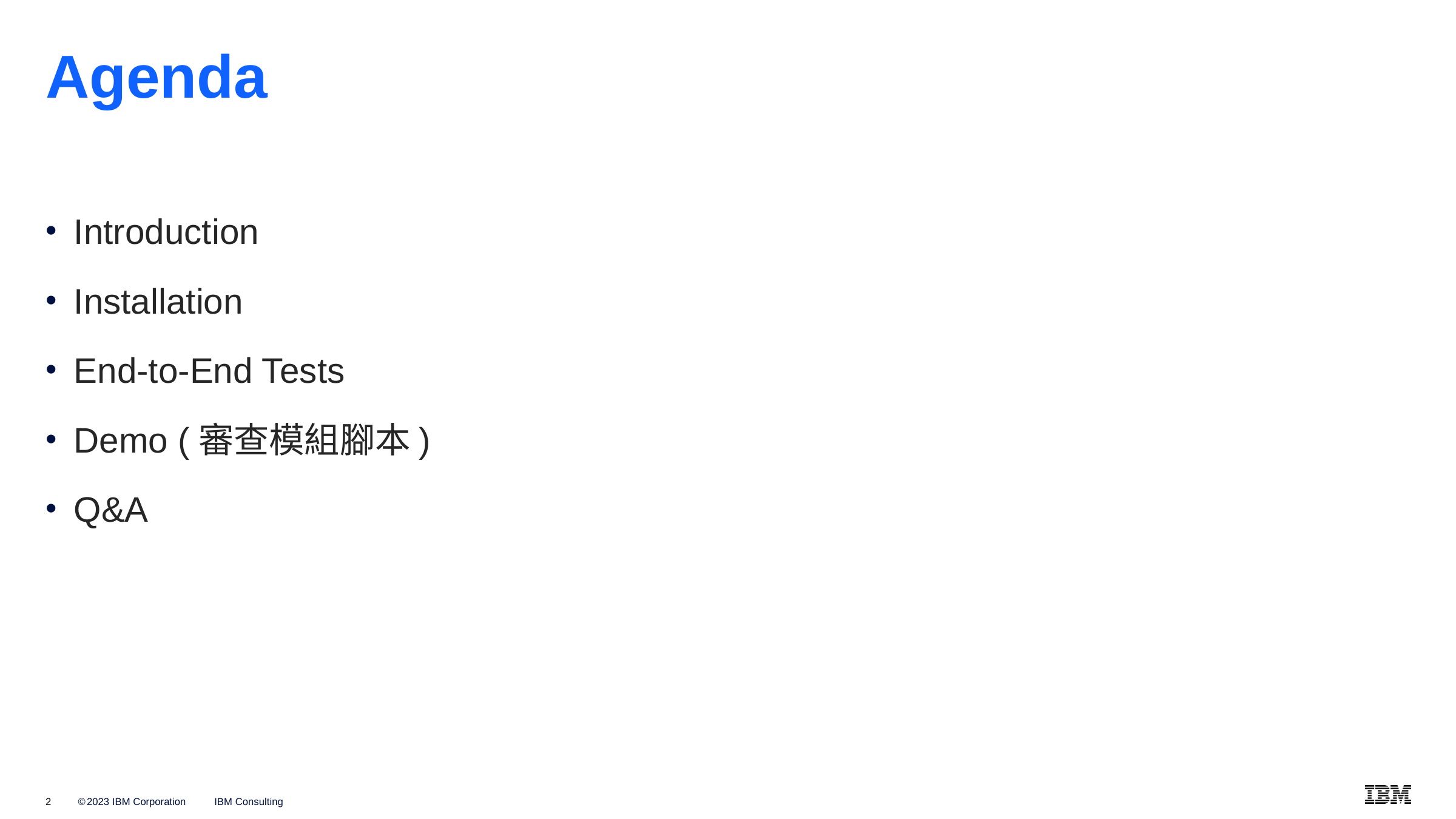

# Agenda
Introduction
Installation
End-to-End Tests
Demo (審查模組腳本)
Q&A